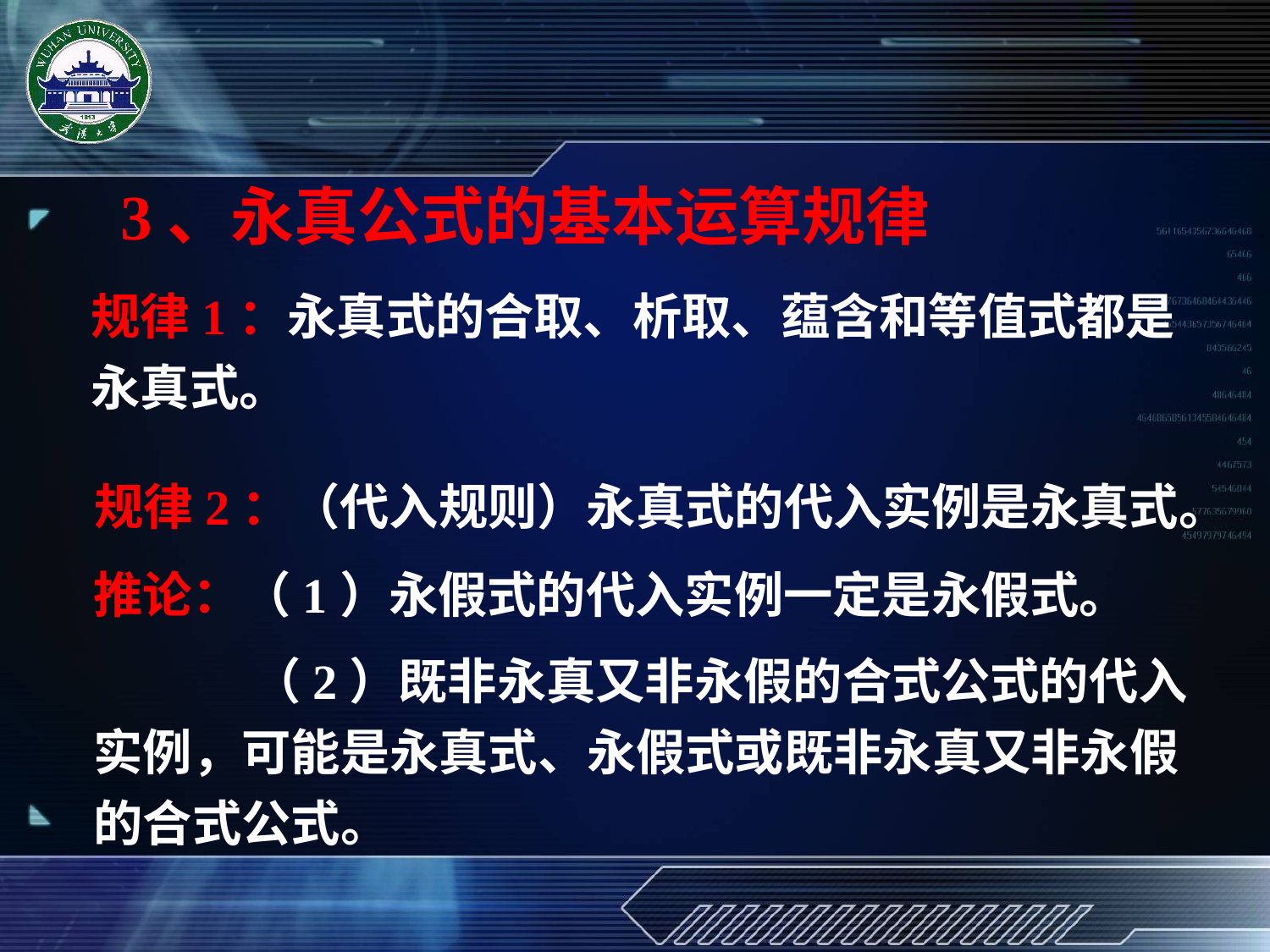

3、永真公式的基本运算规律
规律1：永真式的合取、析取、蕴含和等值式都是永真式。
规律2：（代入规则）永真式的代入实例是永真式。
推论：（1）永假式的代入实例一定是永假式。
             （2）既非永真又非永假的合式公式的代入实例，可能是永真式、永假式或既非永真又非永假的合式公式。